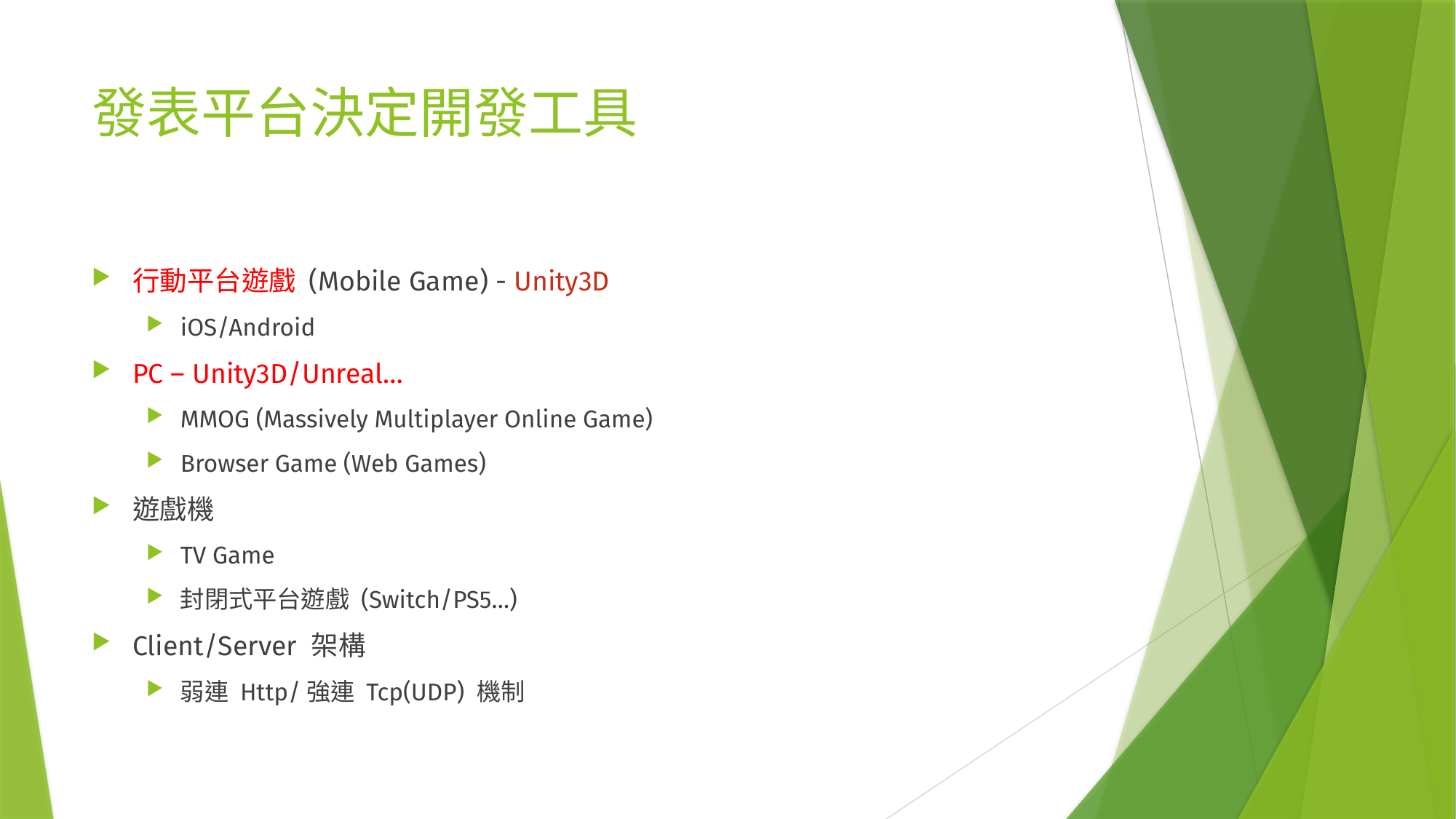

# 發表平台決定開發工具
行動平台遊戲 (Mobile Game) - Unity3D
iOS/Android
PC – Unity3D/Unreal…
MMOG (Massively Multiplayer Online Game)
Browser Game (Web Games)
遊戲機
TV Game
封閉式平台遊戲 (Switch/PS5…)
Client/Server 架構
弱連 Http/強連 Tcp(UDP) 機制